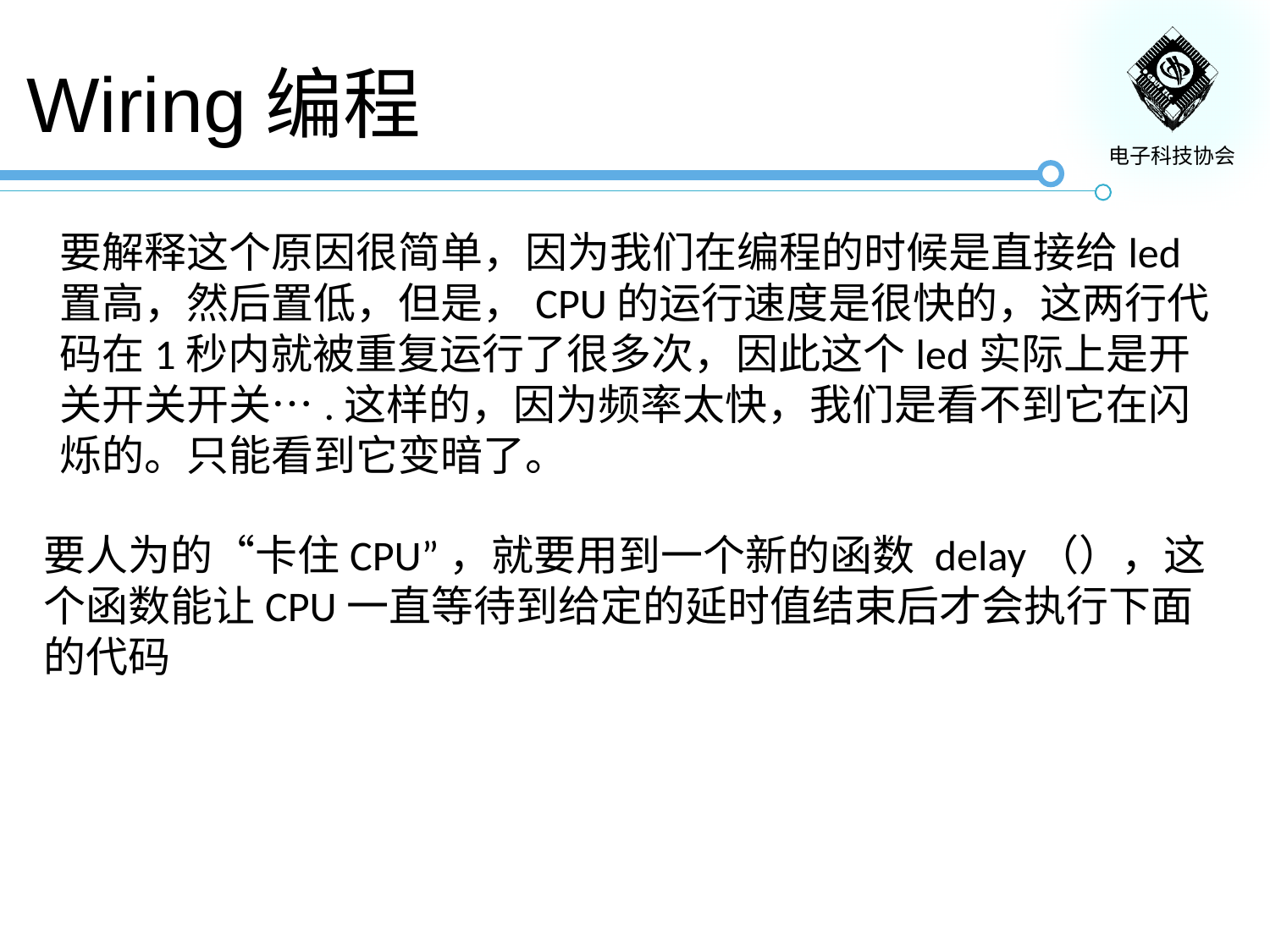

# Wiring编程
要解释这个原因很简单，因为我们在编程的时候是直接给led置高，然后置低，但是，CPU的运行速度是很快的，这两行代码在1秒内就被重复运行了很多次，因此这个led实际上是开关开关开关….这样的，因为频率太快，我们是看不到它在闪烁的。只能看到它变暗了。

要人为的“卡住CPU”，就要用到一个新的函数 delay（），这个函数能让CPU一直等待到给定的延时值结束后才会执行下面的代码